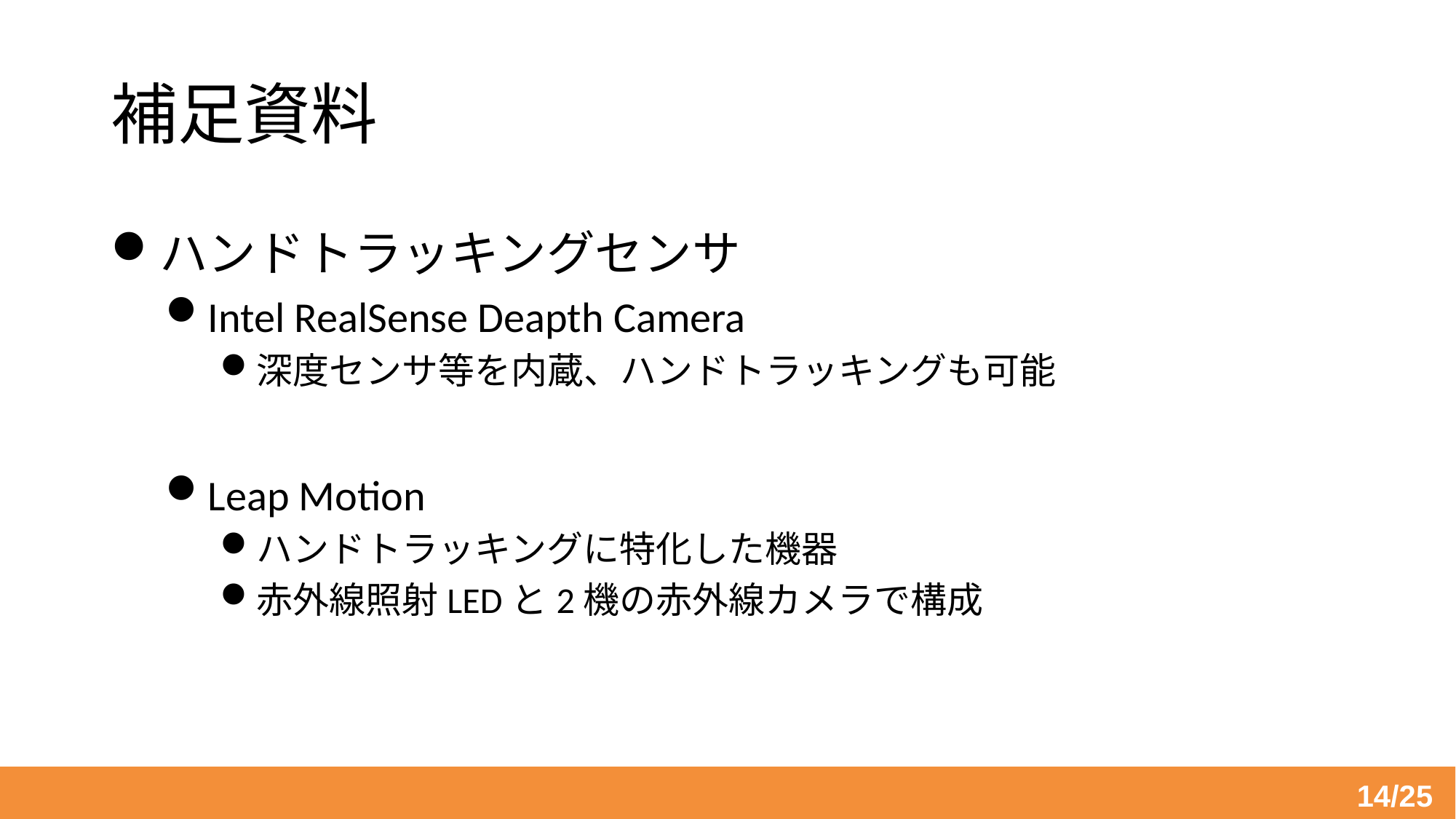

# 補足資料
ハンドトラッキングセンサ
Intel RealSense Deapth Camera
深度センサ等を内蔵、ハンドトラッキングも可能

Leap Motion
ハンドトラッキングに特化した機器
赤外線照射LEDと2機の赤外線カメラで構成

14/25